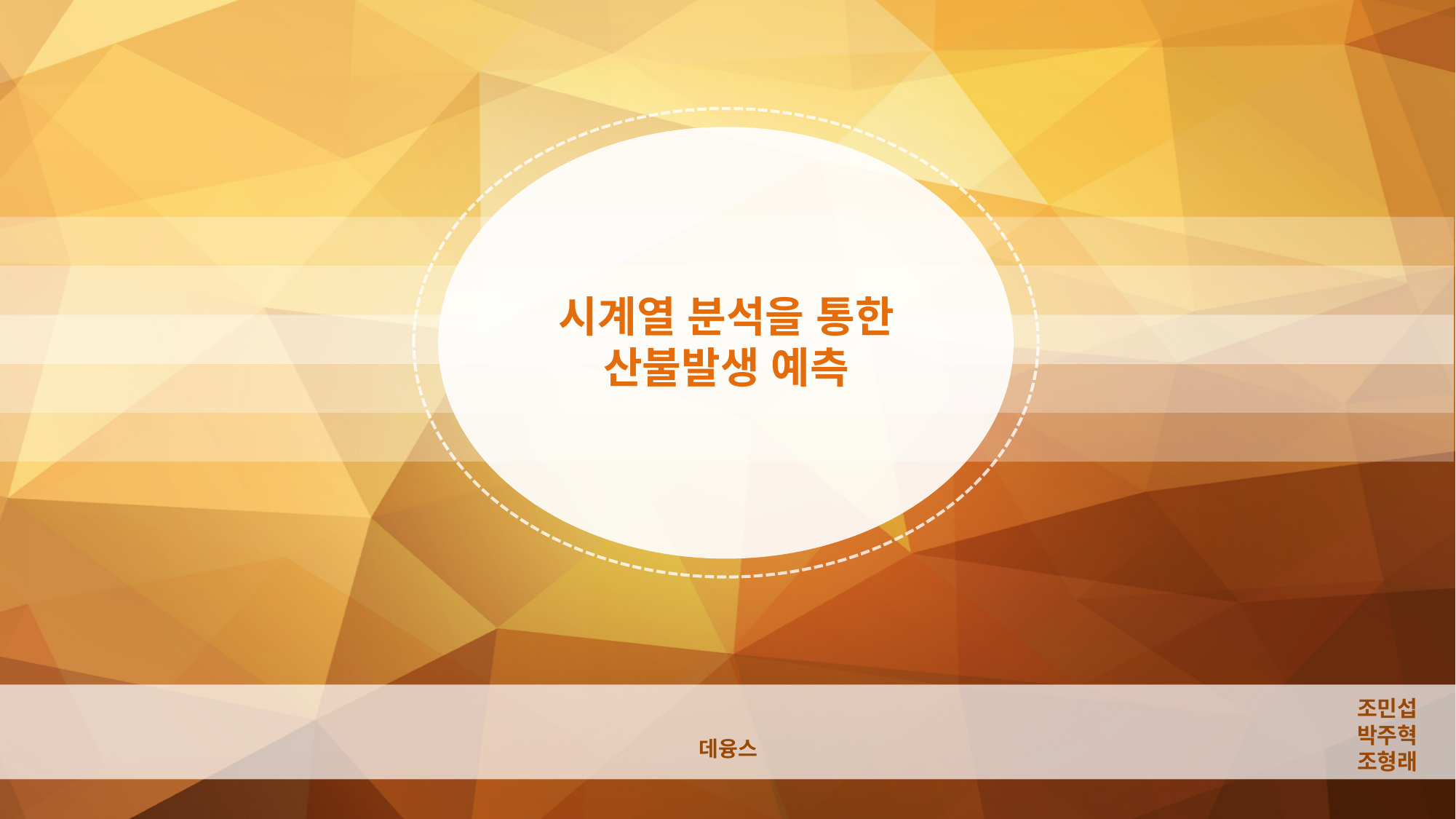

# 시계열 분석을 통한 산불발생 예측
조민섭
박주혁
조형래

데융스